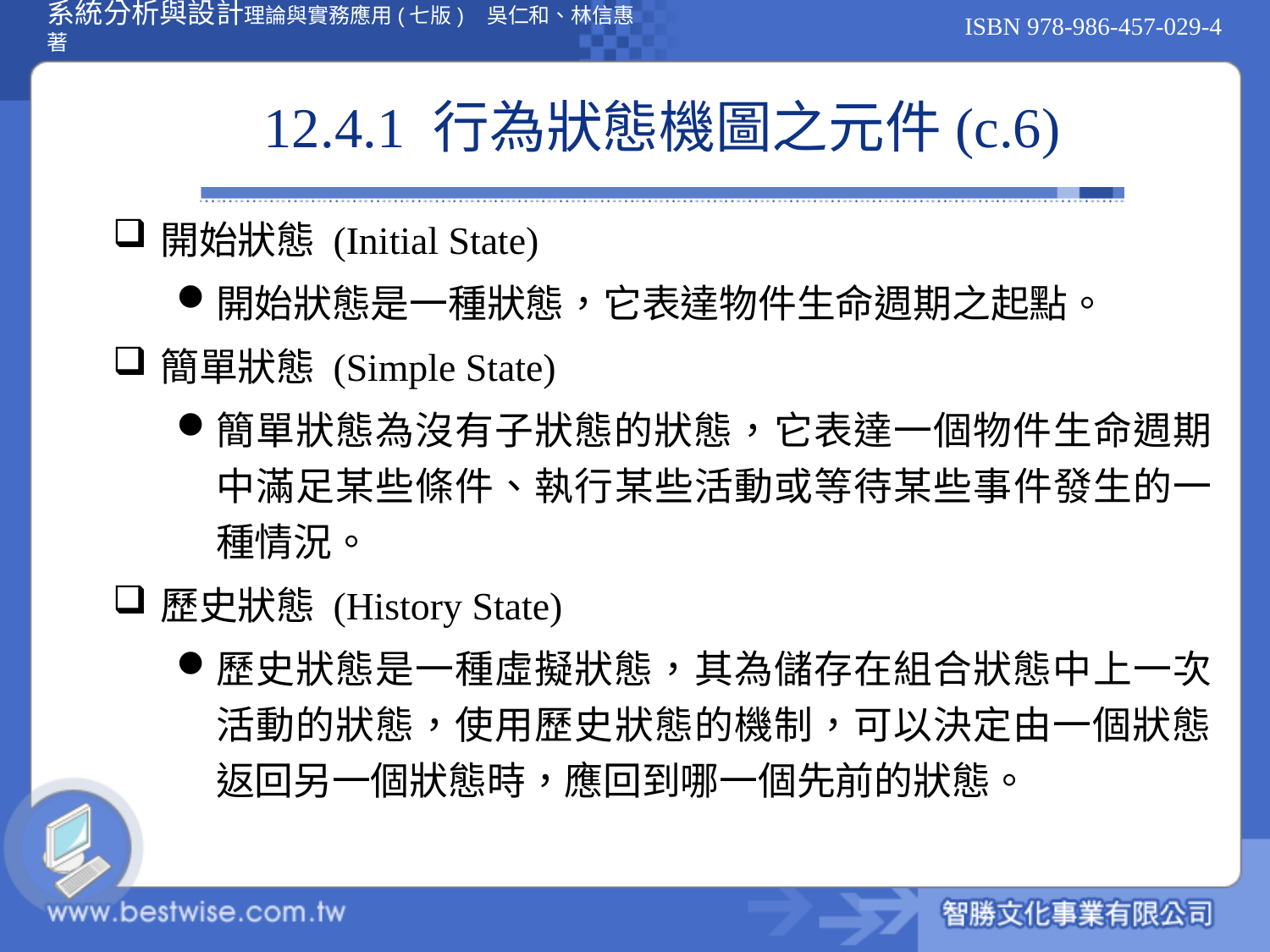

# 12.4.1 行為狀態機圖之元件(c.6)
開始狀態 (Initial State)
開始狀態是一種狀態，它表達物件生命週期之起點。
簡單狀態 (Simple State)
簡單狀態為沒有子狀態的狀態，它表達一個物件生命週期中滿足某些條件、執行某些活動或等待某些事件發生的一種情況。
歷史狀態 (History State)
歷史狀態是一種虛擬狀態，其為儲存在組合狀態中上一次活動的狀態，使用歷史狀態的機制，可以決定由一個狀態返回另一個狀態時，應回到哪一個先前的狀態。